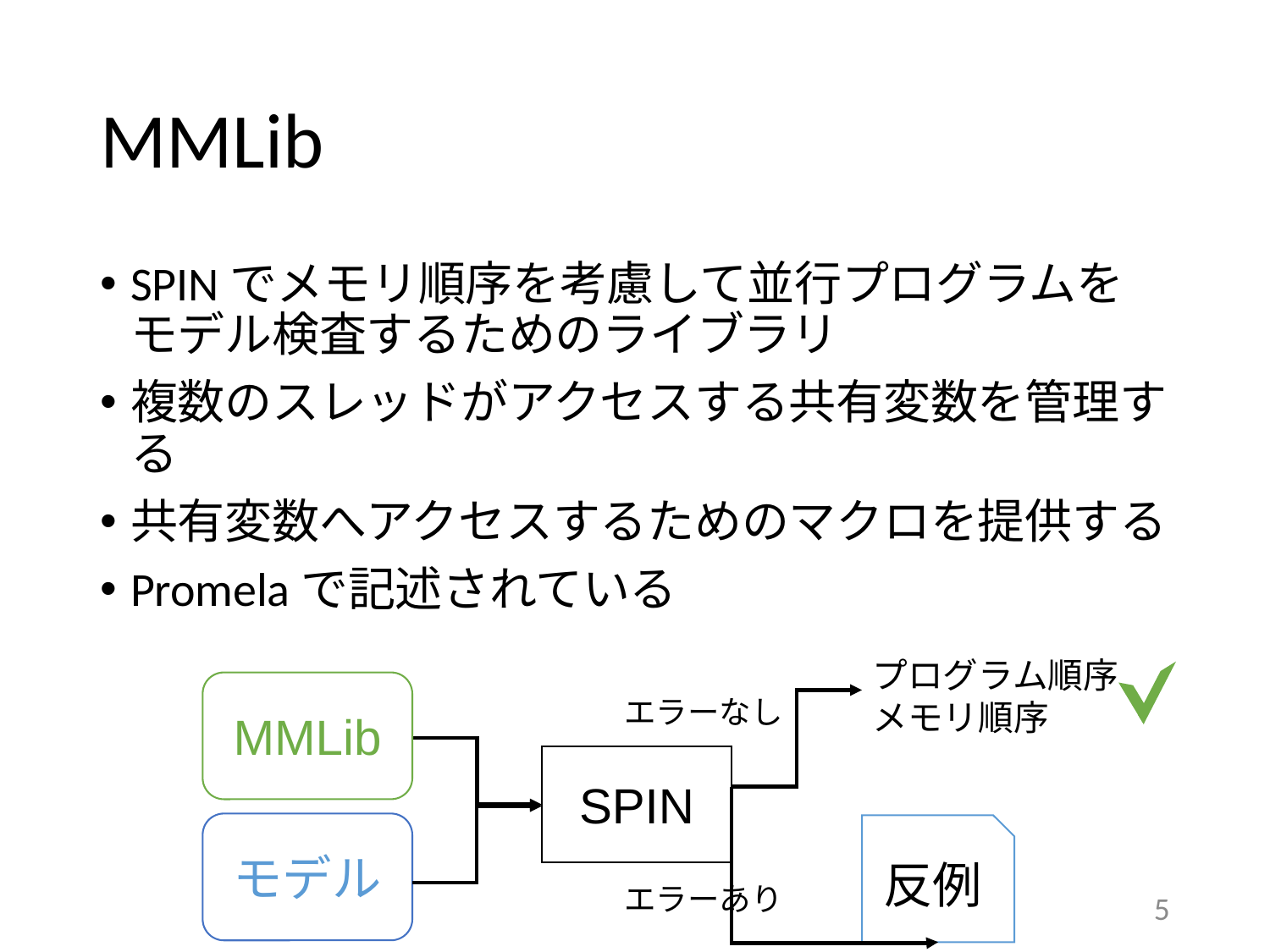

# MMLib
SPINでメモリ順序を考慮して並行プログラムをモデル検査するためのライブラリ
複数のスレッドがアクセスする共有変数を管理する
共有変数へアクセスするためのマクロを提供する
Promelaで記述されている
プログラム順序
メモリ順序
MMLib

エラーなし
SPIN
モデル
反例
エラーあり
5